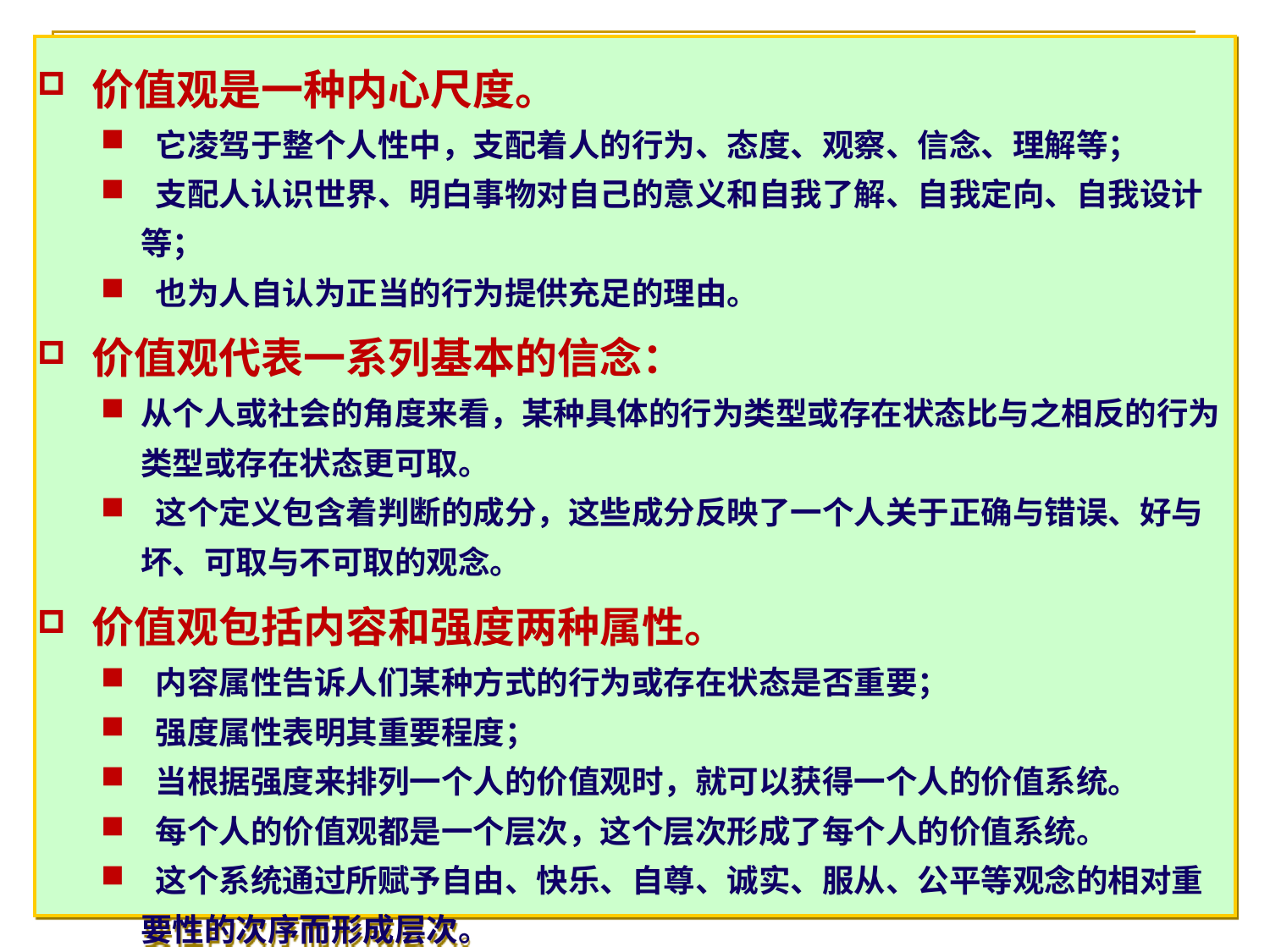

价值观是一种内心尺度。
 它凌驾于整个人性中，支配着人的行为、态度、观察、信念、理解等；
 支配人认识世界、明白事物对自己的意义和自我了解、自我定向、自我设计等；
 也为人自认为正当的行为提供充足的理由。
 价值观代表一系列基本的信念：
从个人或社会的角度来看，某种具体的行为类型或存在状态比与之相反的行为类型或存在状态更可取。
 这个定义包含着判断的成分，这些成分反映了一个人关于正确与错误、好与坏、可取与不可取的观念。
 价值观包括内容和强度两种属性。
 内容属性告诉人们某种方式的行为或存在状态是否重要；
 强度属性表明其重要程度；
 当根据强度来排列一个人的价值观时，就可以获得一个人的价值系统。
 每个人的价值观都是一个层次，这个层次形成了每个人的价值系统。
 这个系统通过所赋予自由、快乐、自尊、诚实、服从、公平等观念的相对重要性的次序而形成层次。
12